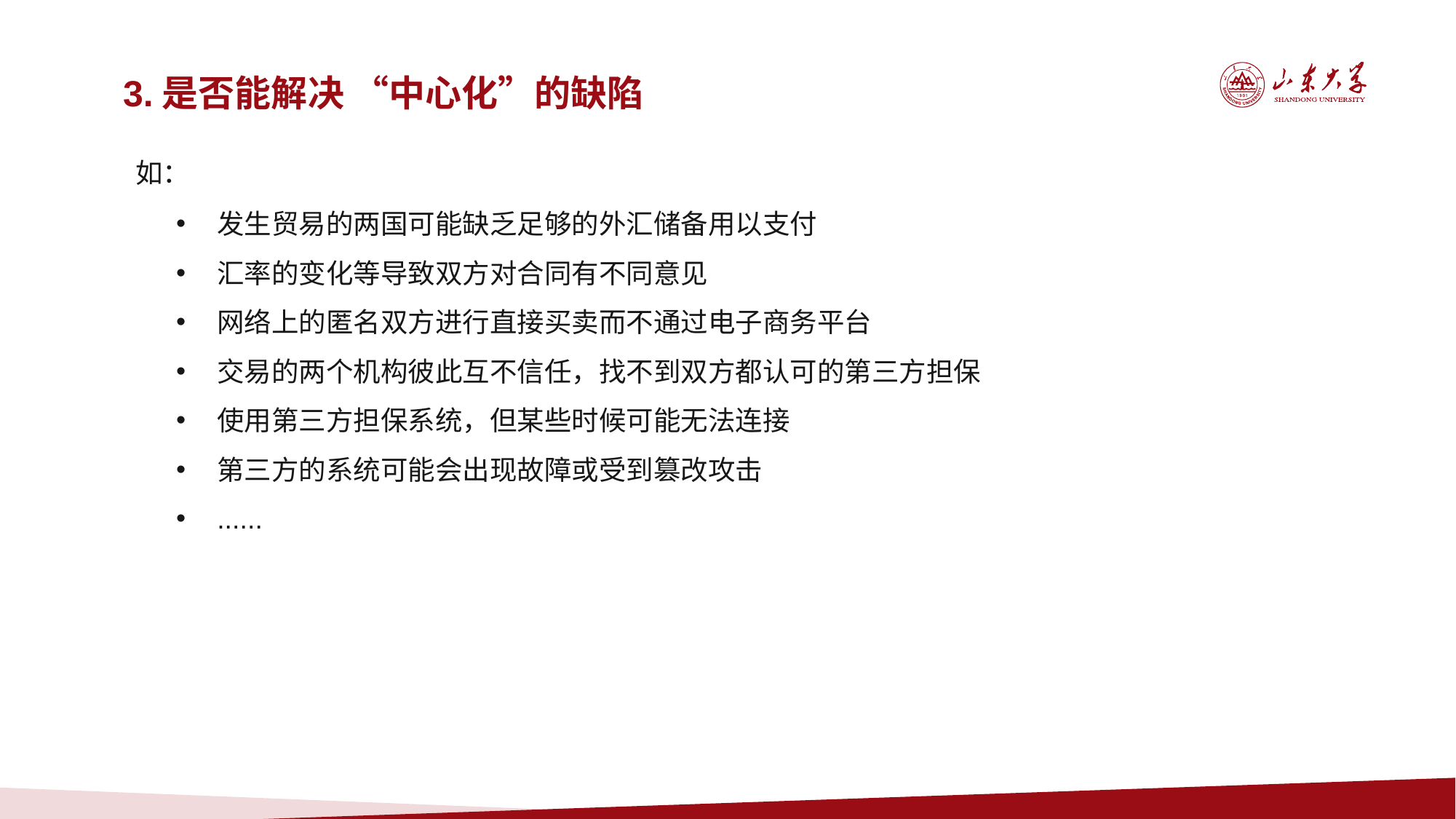

3.是否能解决 “中心化”的缺陷
          如：
发生贸易的两国可能缺乏足够的外汇储备用以支付
汇率的变化等导致双方对合同有不同意见
网络上的匿名双方进行直接买卖而不通过电子商务平台
交易的两个机构彼此互不信任，找不到双方都认可的第三方担保
使用第三方担保系统，但某些时候可能无法连接
第三方的系统可能会出现故障或受到篡改攻击
......